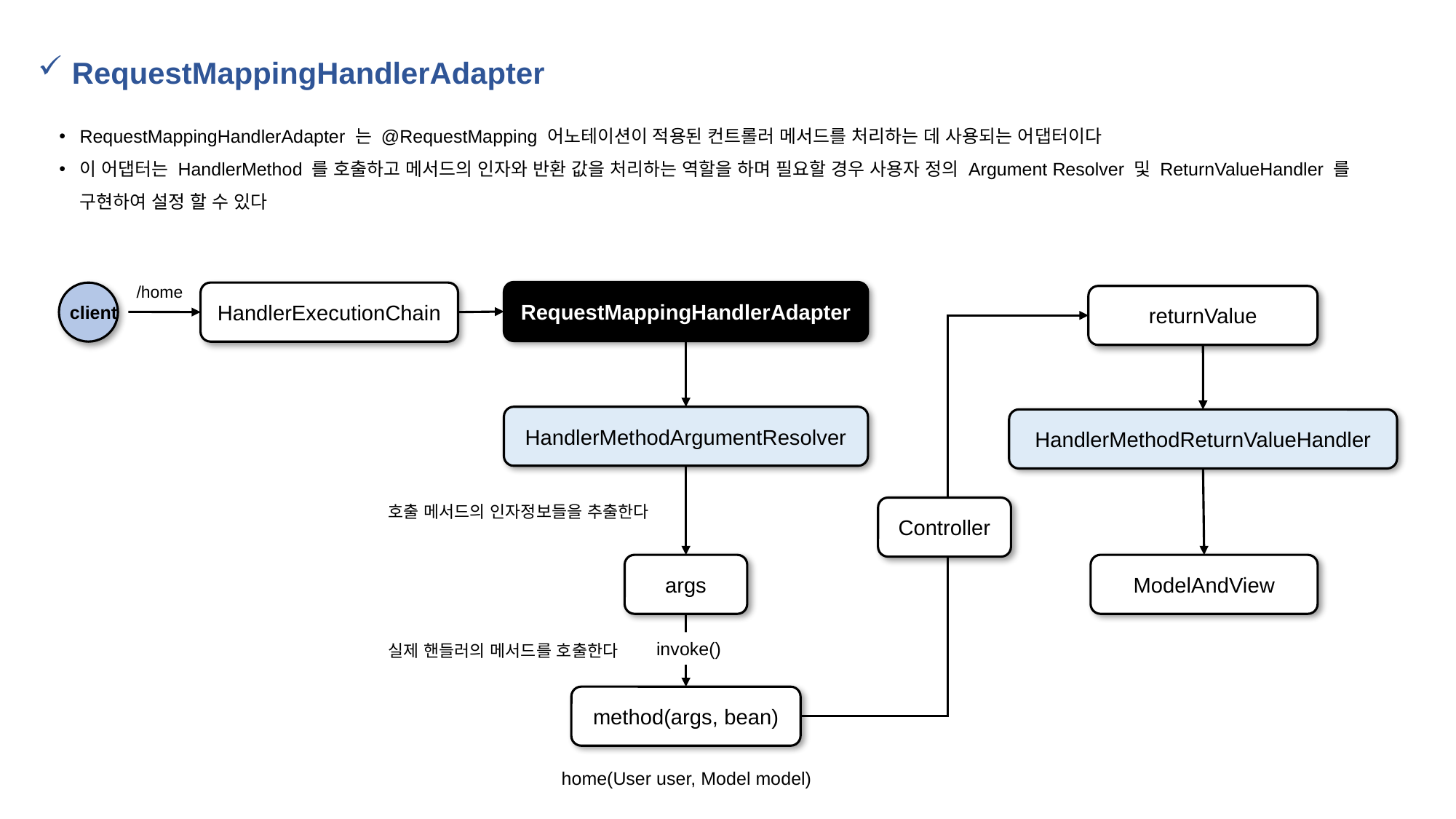

RequestMappingHandlerAdapter
RequestMappingHandlerAdapter 는 @RequestMapping 어노테이션이 적용된 컨트롤러 메서드를 처리하는 데 사용되는 어댑터이다
이 어댑터는 HandlerMethod 를 호출하고 메서드의 인자와 반환 값을 처리하는 역할을 하며 필요할 경우 사용자 정의 Argument Resolver 및 ReturnValueHandler 를 구현하여 설정 할 수 있다
/home
RequestMappingHandlerAdapter

client
HandlerExecutionChain
returnValue
HandlerMethodArgumentResolver
HandlerMethodReturnValueHandler
호출 메서드의 인자정보들을 추출한다
Controller
args
ModelAndView
invoke()
실제 핸들러의 메서드를 호출한다
method(args, bean)
home(User user, Model model)